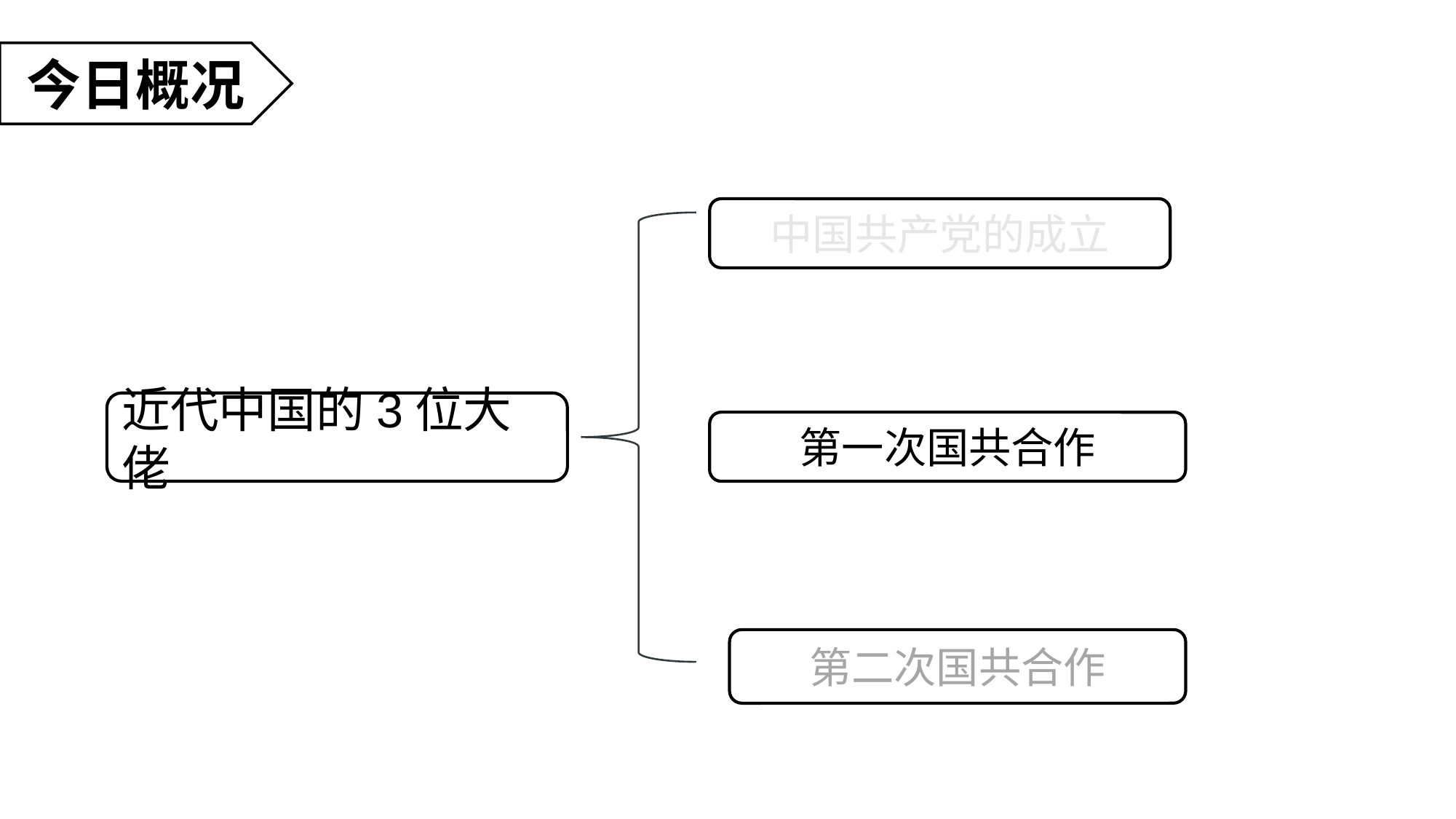

今日概况
中国共产党的成立

近代中国的3位大佬
第一次国共合作
第二次国共合作